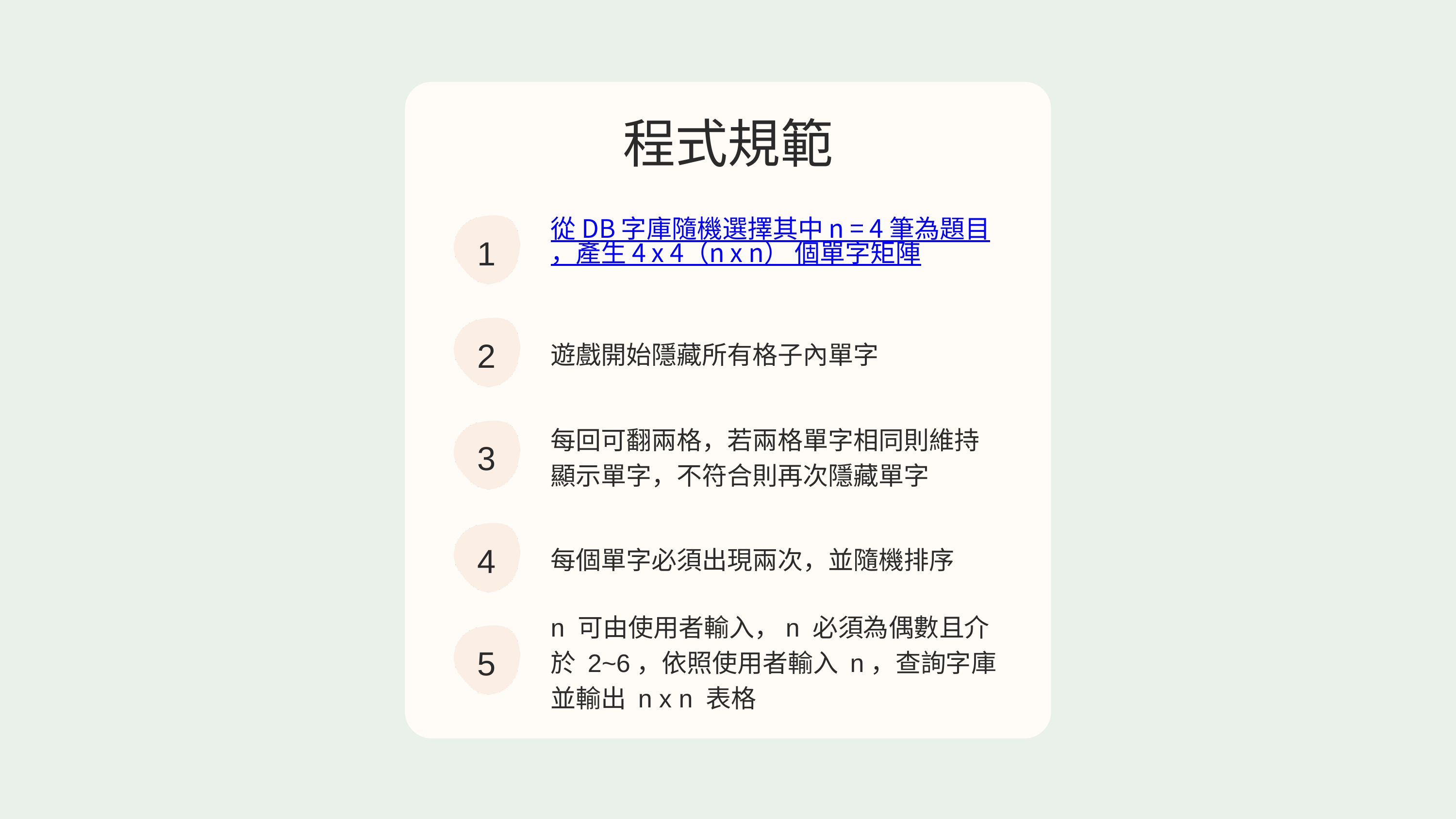

程式規範

從 DB 字庫隨機選擇其中 n = 4 筆為題目，產生 4 x 4（n x n） 個單字矩陣
1

2
遊戲開始隱藏所有格子內單字

每回可翻兩格，若兩格單字相同則維持顯示單字，不符合則再次隱藏單字
3

4
每個單字必須出現兩次，並隨機排序
n 可由使用者輸入，n 必須為偶數且介於 2~6，依照使用者輸入 n，查詢字庫並輸出 n x n 表格

5